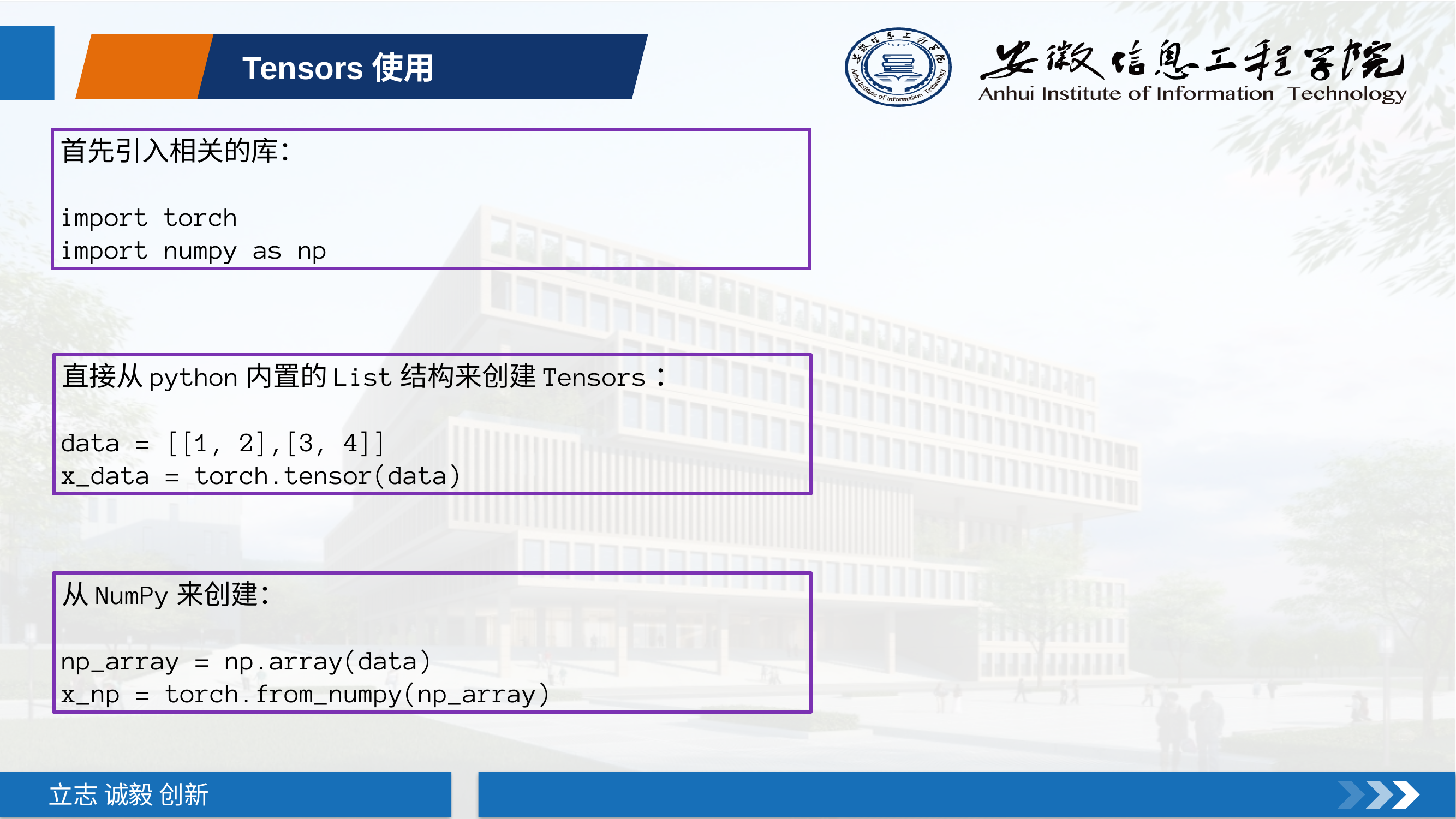

Tensors使用
首先引入相关的库：

import torch
import numpy as np
直接从python内置的List结构来创建Tensors：

data = [[1, 2],[3, 4]]
x_data = torch.tensor(data)
从NumPy来创建：

np_array = np.array(data)
x_np = torch.from_numpy(np_array)